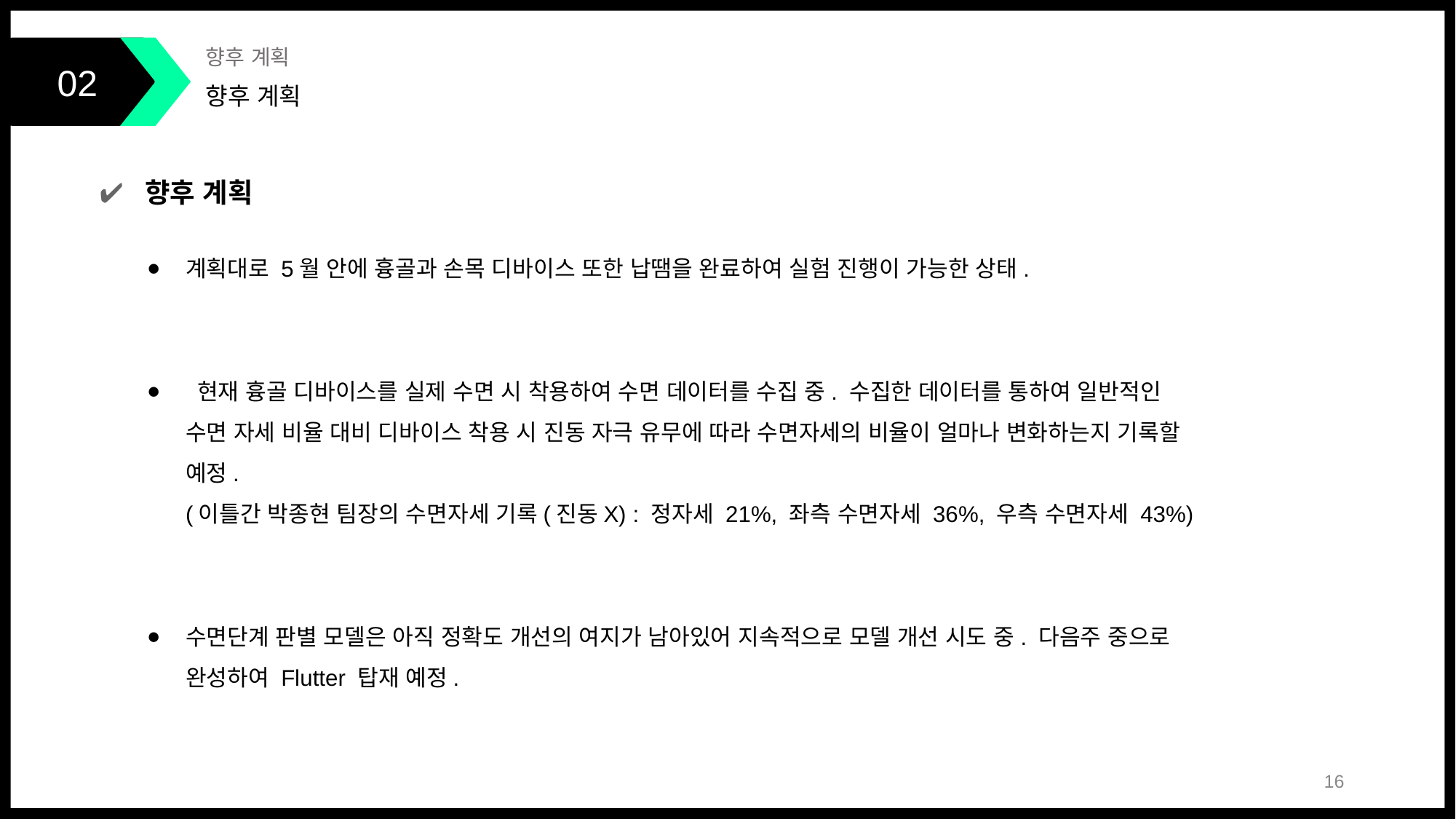

02
향후 계획
향후 계획
✔  향후 계획
계획대로 5월 안에 흉골과 손목 디바이스 또한 납땜을 완료하여 실험 진행이 가능한 상태.

 현재 흉골 디바이스를 실제 수면 시 착용하여 수면 데이터를 수집 중. 수집한 데이터를 통하여 일반적인 수면 자세 비율 대비 디바이스 착용 시 진동 자극 유무에 따라 수면자세의 비율이 얼마나 변화하는지 기록할 예정.
(이틀간 박종현 팀장의 수면자세 기록(진동X) : 정자세 21%, 좌측 수면자세 36%, 우측 수면자세 43%)

수면단계 판별 모델은 아직 정확도 개선의 여지가 남아있어 지속적으로 모델 개선 시도 중. 다음주 중으로 완성하여 Flutter 탑재 예정.
16